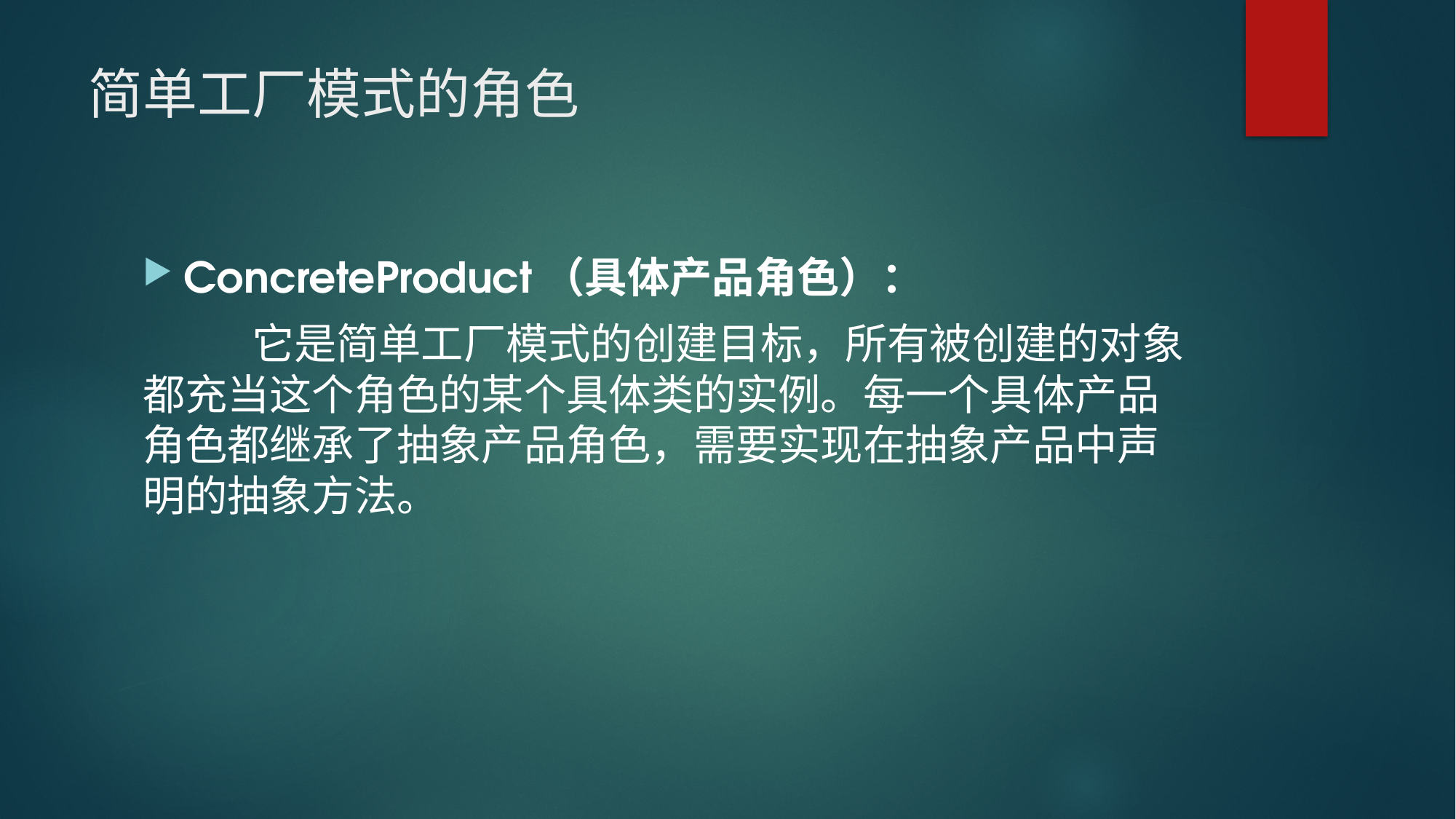

# 简单工厂模式的角色
ConcreteProduct（具体产品角色）：
	它是简单工厂模式的创建目标，所有被创建的对象都充当这个角色的某个具体类的实例。每一个具体产品角色都继承了抽象产品角色，需要实现在抽象产品中声明的抽象方法。